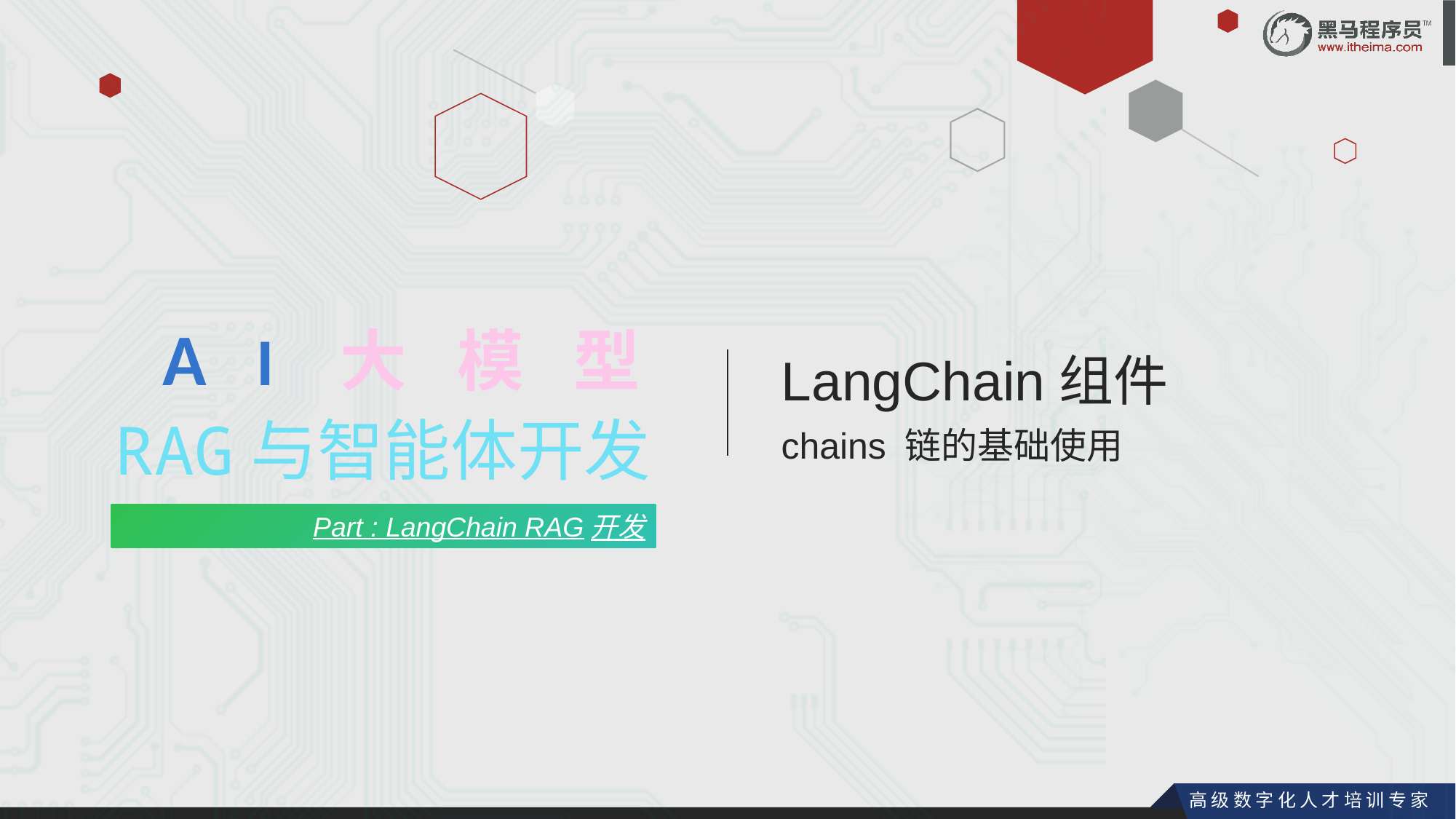

AI大模型
LangChain组件
chains 链的基础使用
RAG与智能体开发
Part : LangChain RAG开发